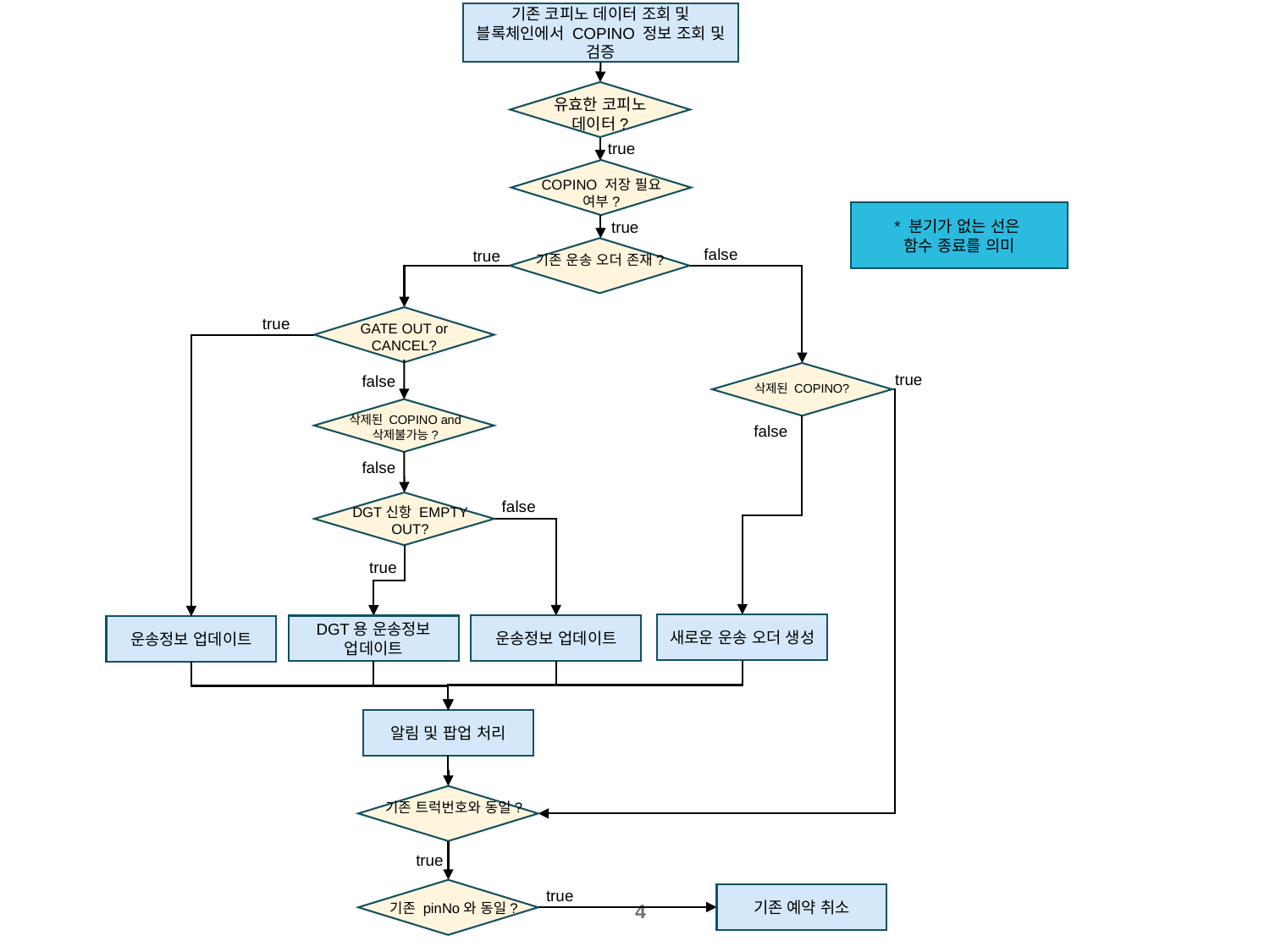

기존 코피노 데이터 조회 및 블록체인에서 COPINO 정보 조회 및 검증

유효한 코피노 데이터?
true

COPINO 저장 필요 여부?

true
* 분기가 없는 선은
함수 종료를 의미
false

true
기존 운송 오더 존재?
true

GATE OUT or CANCEL?

true
false
삭제된 COPINO?

삭제된 COPINO and 삭제불가능?
false
false
false

DGT신항 EMPTY OUT?
true
새로운 운송 오더 생성
운송정보 업데이트
DGT용 운송정보 업데이트
운송정보 업데이트
알림 및 팝업 처리

기존 트럭번호와 동일?
true
true

기존 예약 취소
기존 pinNo와 동일?
  4